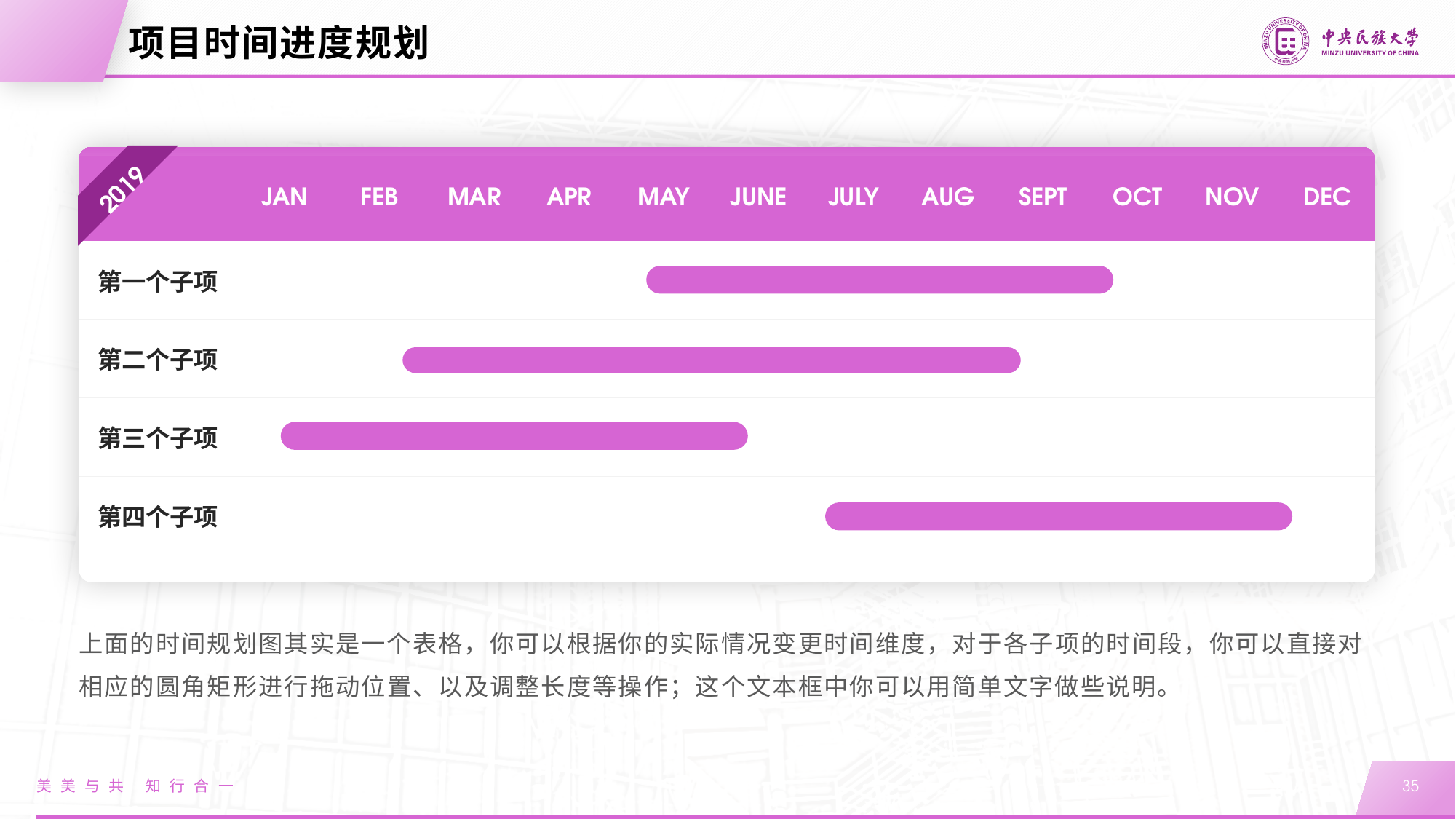

# 项目时间进度规划
2019

|  | JAN | FEB | MAR | APR | MAY | JUNE | JULY | AUG | SEPT | OCT | NOV | DEC |
| --- | --- | --- | --- | --- | --- | --- | --- | --- | --- | --- | --- | --- |
| 第一个子项 |  |  |  |  |  |  |  |  |  |  |  |  |
| 第二个子项 |  |  |  |  |  |  |  |  |  |  |  |  |
| 第三个子项 |  |  |  |  |  |  |  |  |  |  |  |  |
| 第四个子项 |  |  |  |  |  |  |  |  |  |  |  |  |

上面的时间规划图其实是一个表格，你可以根据你的实际情况变更时间维度，对于各子项的时间段，你可以直接对相应的圆角矩形进行拖动位置、以及调整长度等操作；这个文本框中你可以用简单文字做些说明。
美美与共 知行合一
35